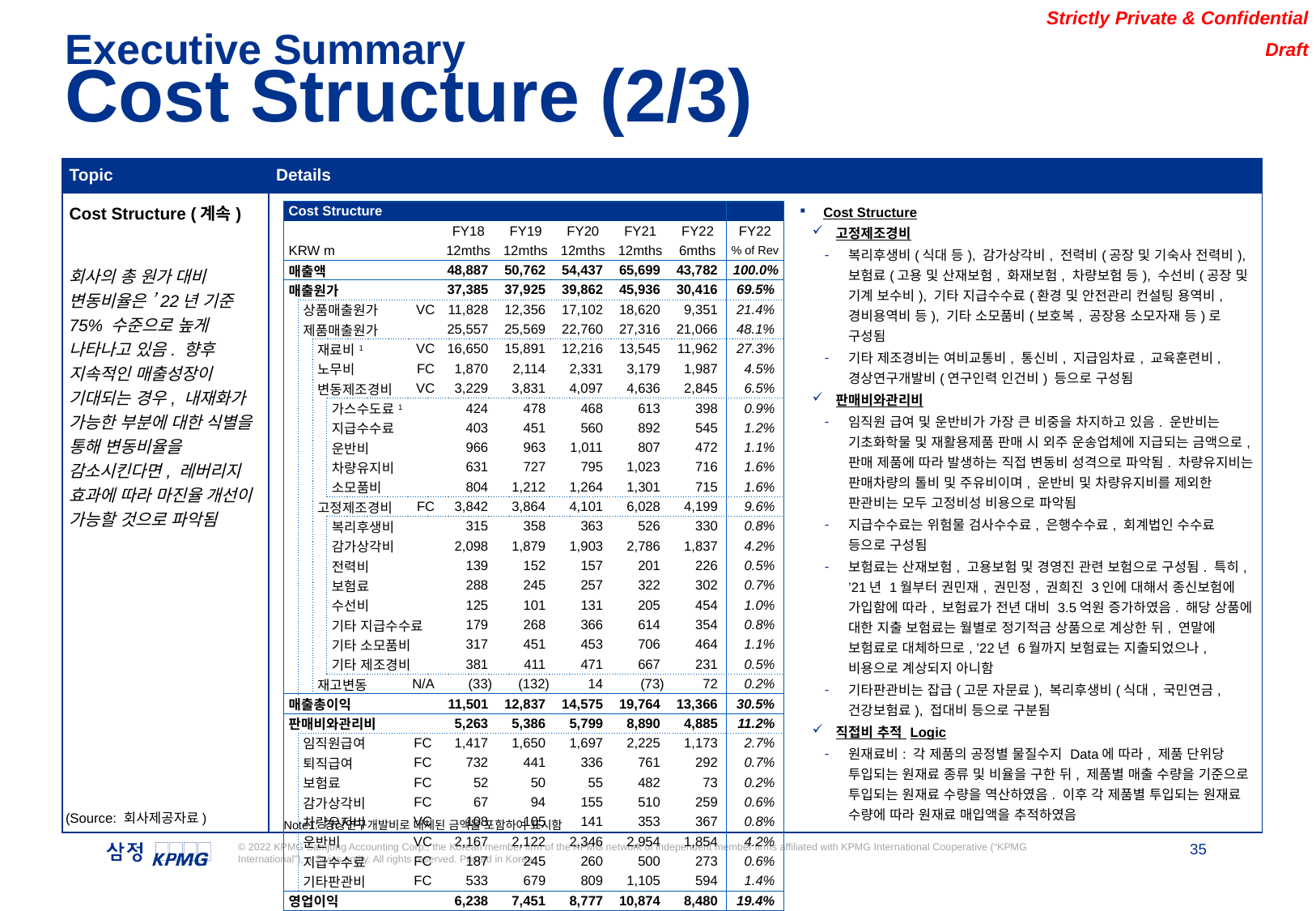

Executive Summary
Cost Structure (2/3)
| Topic | Details |
| --- | --- |
| Cost Structure (계속) 회사의 총 원가 대비 변동비율은 ’22년 기준 75% 수준으로 높게 나타나고 있음. 향후 지속적인 매출성장이 기대되는 경우, 내재화가 가능한 부분에 대한 식별을 통해 변동비율을 감소시킨다면, 레버리지 효과에 따라 마진율 개선이 가능할 것으로 파악됨 | Cost Structure 고정제조경비 복리후생비(식대 등), 감가상각비, 전력비(공장 및 기숙사 전력비), 보험료(고용 및 산재보험, 화재보험, 차량보험 등), 수선비(공장 및 기계 보수비), 기타 지급수수료(환경 및 안전관리 컨설팅 용역비, 경비용역비 등), 기타 소모품비(보호복, 공장용 소모자재 등)로 구성됨 기타 제조경비는 여비교통비, 통신비, 지급임차료, 교육훈련비, 경상연구개발비(연구인력 인건비) 등으로 구성됨 판매비와관리비 임직원 급여 및 운반비가 가장 큰 비중을 차지하고 있음. 운반비는 기초화학물 및 재활용제품 판매 시 외주 운송업체에 지급되는 금액으로, 판매 제품에 따라 발생하는 직접 변동비 성격으로 파악됨. 차량유지비는 판매차량의 톨비 및 주유비이며, 운반비 및 차량유지비를 제외한 판관비는 모두 고정비성 비용으로 파악됨 지급수수료는 위험물 검사수수료, 은행수수료, 회계법인 수수료 등으로 구성됨 보험료는 산재보험, 고용보험 및 경영진 관련 보험으로 구성됨. 특히, ’21년 1월부터 권민재, 권민정, 권희진 3인에 대해서 종신보험에 가입함에 따라, 보험료가 전년 대비 3.5억원 증가하였음. 해당 상품에 대한 지출 보험료는 월별로 정기적금 상품으로 계상한 뒤, 연말에 보험료로 대체하므로, ’22년 6월까지 보험료는 지출되었으나, 비용으로 계상되지 아니함 기타판관비는 잡급(고문 자문료), 복리후생비(식대, 국민연금, 건강보험료), 접대비 등으로 구분됨 직접비 추적 Logic 원재료비: 각 제품의 공정별 물질수지 Data에 따라, 제품 단위당 투입되는 원재료 종류 및 비율을 구한 뒤, 제품별 매출 수량을 기준으로 투입되는 원재료 수량을 역산하였음. 이후 각 제품별 투입되는 원재료 수량에 따라 원재료 매입액을 추적하였음 |
| Cost Structure |  |  |  |  |  |  |  |  |  |  |  |
| --- | --- | --- | --- | --- | --- | --- | --- | --- | --- | --- | --- |
|  |  |  |  |  |  | FY18 | FY19 | FY20 | FY21 | FY22 | FY22 |
| KRW m |  |  |  |  |  | 12mths | 12mths | 12mths | 12mths | 6mths | % of Rev |
| 매출액 |  |  |  |  |  | 48,887 | 50,762 | 54,437 | 65,699 | 43,782 | 100.0% |
| 매출원가 |  |  |  |  |  | 37,385 | 37,925 | 39,862 | 45,936 | 30,416 | 69.5% |
|  | 상품매출원가 |  |  |  | VC | 11,828 | 12,356 | 17,102 | 18,620 | 9,351 | 21.4% |
|  | 제품매출원가 |  |  |  |  | 25,557 | 25,569 | 22,760 | 27,316 | 21,066 | 48.1% |
|  |  | 재료비1 |  |  | VC | 16,650 | 15,891 | 12,216 | 13,545 | 11,962 | 27.3% |
|  |  | 노무비 |  |  | FC | 1,870 | 2,114 | 2,331 | 3,179 | 1,987 | 4.5% |
|  |  | 변동제조경비 |  |  | VC | 3,229 | 3,831 | 4,097 | 4,636 | 2,845 | 6.5% |
|  |  |  | 가스수도료1 |  |  | 424 | 478 | 468 | 613 | 398 | 0.9% |
|  |  |  | 지급수수료 |  |  | 403 | 451 | 560 | 892 | 545 | 1.2% |
|  |  |  | 운반비 |  |  | 966 | 963 | 1,011 | 807 | 472 | 1.1% |
|  |  |  | 차량유지비 |  |  | 631 | 727 | 795 | 1,023 | 716 | 1.6% |
|  |  |  | 소모품비 |  |  | 804 | 1,212 | 1,264 | 1,301 | 715 | 1.6% |
|  |  | 고정제조경비 |  |  | FC | 3,842 | 3,864 | 4,101 | 6,028 | 4,199 | 9.6% |
|  |  |  | 복리후생비 |  |  | 315 | 358 | 363 | 526 | 330 | 0.8% |
|  |  |  | 감가상각비 |  |  | 2,098 | 1,879 | 1,903 | 2,786 | 1,837 | 4.2% |
|  |  |  | 전력비 |  |  | 139 | 152 | 157 | 201 | 226 | 0.5% |
|  |  |  | 보험료 |  |  | 288 | 245 | 257 | 322 | 302 | 0.7% |
|  |  |  | 수선비 |  |  | 125 | 101 | 131 | 205 | 454 | 1.0% |
|  |  |  | 기타 지급수수료 |  |  | 179 | 268 | 366 | 614 | 354 | 0.8% |
|  |  |  | 기타 소모품비 |  |  | 317 | 451 | 453 | 706 | 464 | 1.1% |
|  |  |  | 기타 제조경비 |  |  | 381 | 411 | 471 | 667 | 231 | 0.5% |
|  |  | 재고변동 |  |  | N/A | (33) | (132) | 14 | (73) | 72 | 0.2% |
| 매출총이익 |  |  |  |  |  | 11,501 | 12,837 | 14,575 | 19,764 | 13,366 | 30.5% |
| 판매비와관리비 |  |  |  |  |  | 5,263 | 5,386 | 5,799 | 8,890 | 4,885 | 11.2% |
|  | 임직원급여 |  |  |  | FC | 1,417 | 1,650 | 1,697 | 2,225 | 1,173 | 2.7% |
|  | 퇴직급여 |  |  |  | FC | 732 | 441 | 336 | 761 | 292 | 0.7% |
|  | 보험료 |  |  |  | FC | 52 | 50 | 55 | 482 | 73 | 0.2% |
|  | 감가상각비 |  |  |  | FC | 67 | 94 | 155 | 510 | 259 | 0.6% |
|  | 차량유지비 |  |  |  | VC | 108 | 105 | 141 | 353 | 367 | 0.8% |
|  | 운반비 |  |  |  | VC | 2,167 | 2,122 | 2,346 | 2,954 | 1,854 | 4.2% |
|  | 지급수수료 |  |  |  | FC | 187 | 245 | 260 | 500 | 273 | 0.6% |
|  | 기타판관비 |  |  |  | FC | 533 | 679 | 809 | 1,105 | 594 | 1.4% |
| 영업이익 |  |  |  |  |  | 6,238 | 7,451 | 8,777 | 10,874 | 8,480 | 19.4% |
| 총원가 대비 VC% |  |  |  |  |  | 79.6% | 79.0% | 78.7% | 73.1% | 74.9% | n/a |
| 총원가 대비 FC% |  |  |  |  |  | 20.4% | 21.0% | 21.3% | 26.9% | 25.1% | n/a |
(Source: 회사제공자료)
Note1: 경상연구개발비로 대체된 금액을 포함하여 표시함